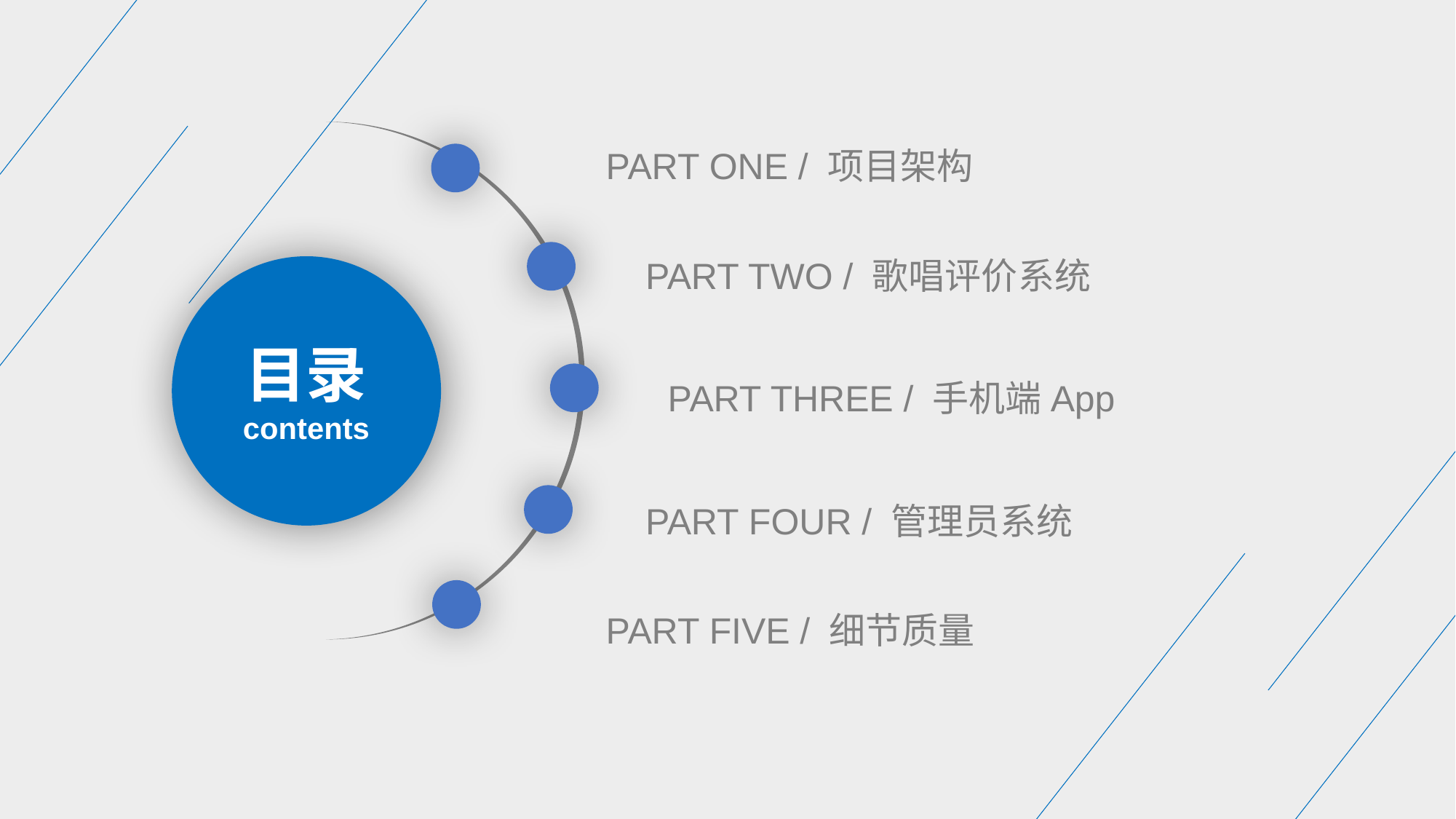

PART ONE / 项目架构

PART TWO / 歌唱评价系统

目录
contents
PART THREE / 手机端App

PART FOUR / 管理员系统

PART FIVE / 细节质量